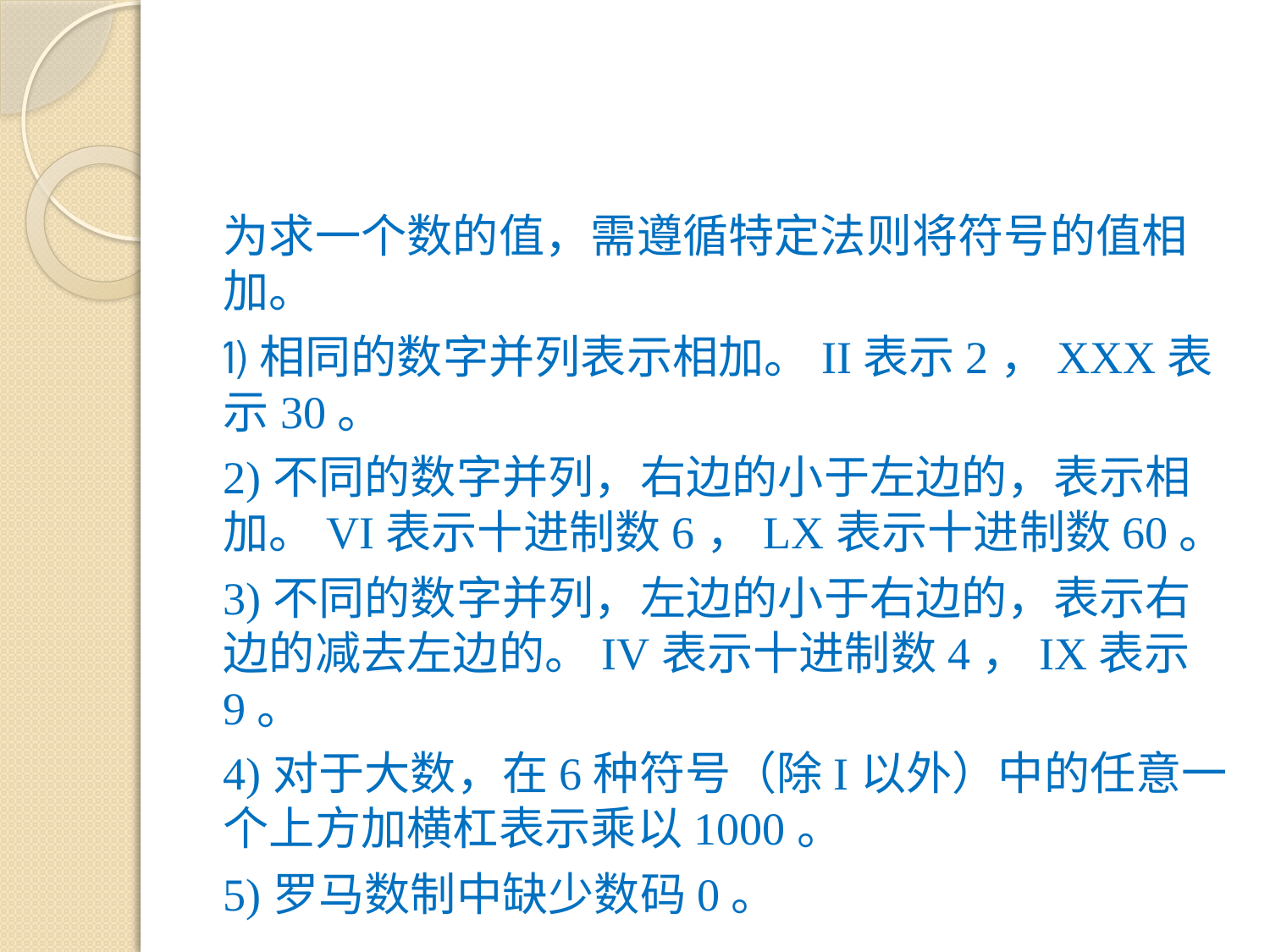

#
为求一个数的值，需遵循特定法则将符号的值相加。
1)相同的数字并列表示相加。II表示2，XXX表示30。
2)不同的数字并列，右边的小于左边的，表示相加。VI表示十进制数6，LX表示十进制数60。
3)不同的数字并列，左边的小于右边的，表示右边的减去左边的。IV表示十进制数4，IX表示9。
4)对于大数，在6种符号（除I以外）中的任意一个上方加横杠表示乘以1000。
5)罗马数制中缺少数码0。